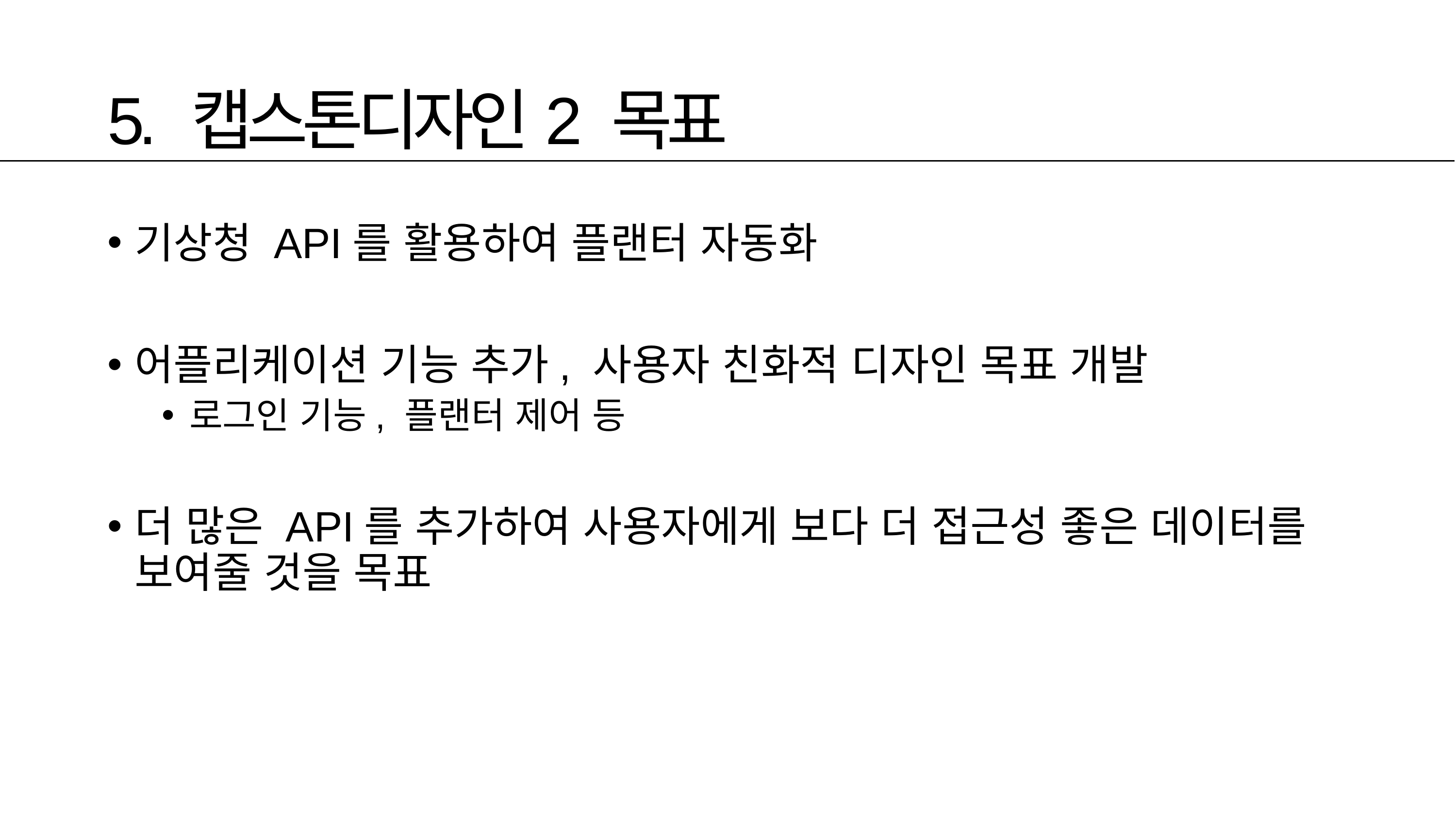

# 5. 캡스톤디자인2 목표

기상청 API를 활용하여 플랜터 자동화

어플리케이션 기능 추가, 사용자 친화적 디자인 목표 개발
로그인 기능, 플랜터 제어 등

더 많은 API를 추가하여 사용자에게 보다 더 접근성 좋은 데이터를 보여줄 것을 목표